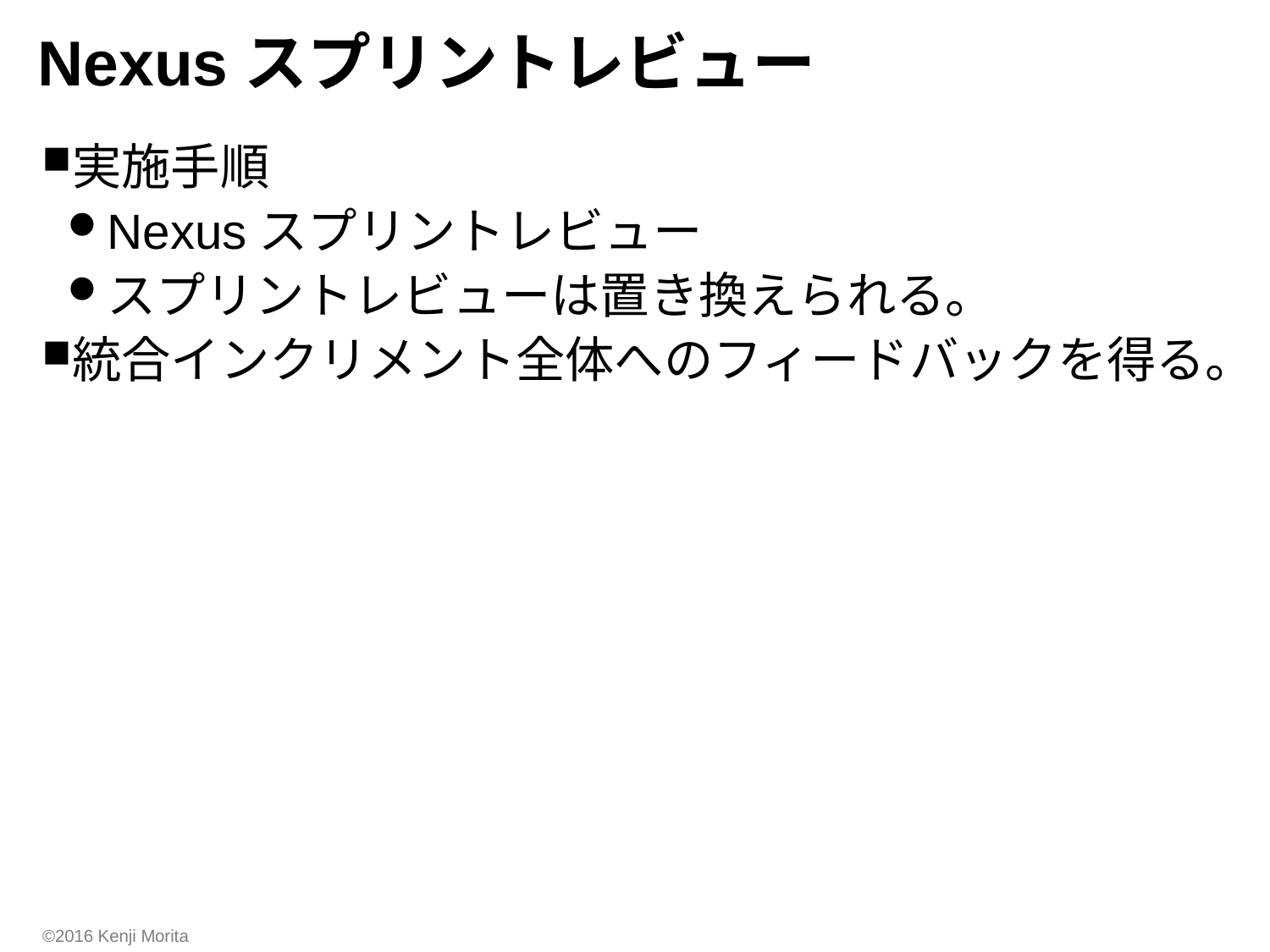

# Nexusスプリントレビュー
実施手順
Nexusスプリントレビュー
スプリントレビューは置き換えられる。
統合インクリメント全体へのフィードバックを得る。